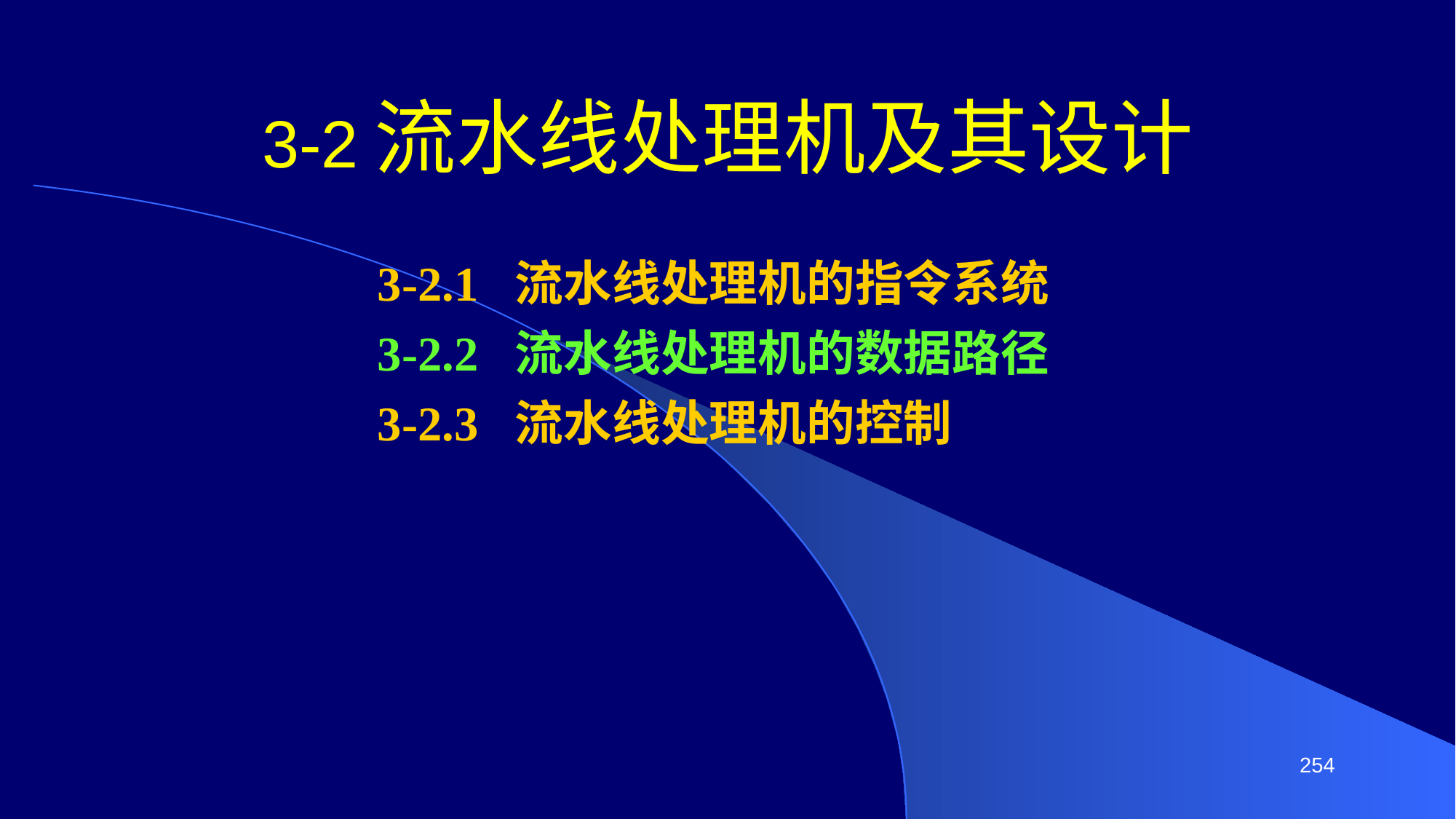

# 3-2流水线处理机及其设计
3-2.1  流水线处理机的指令系统
3-2.2  流水线处理机的数据路径
3-2.3  流水线处理机的控制

254